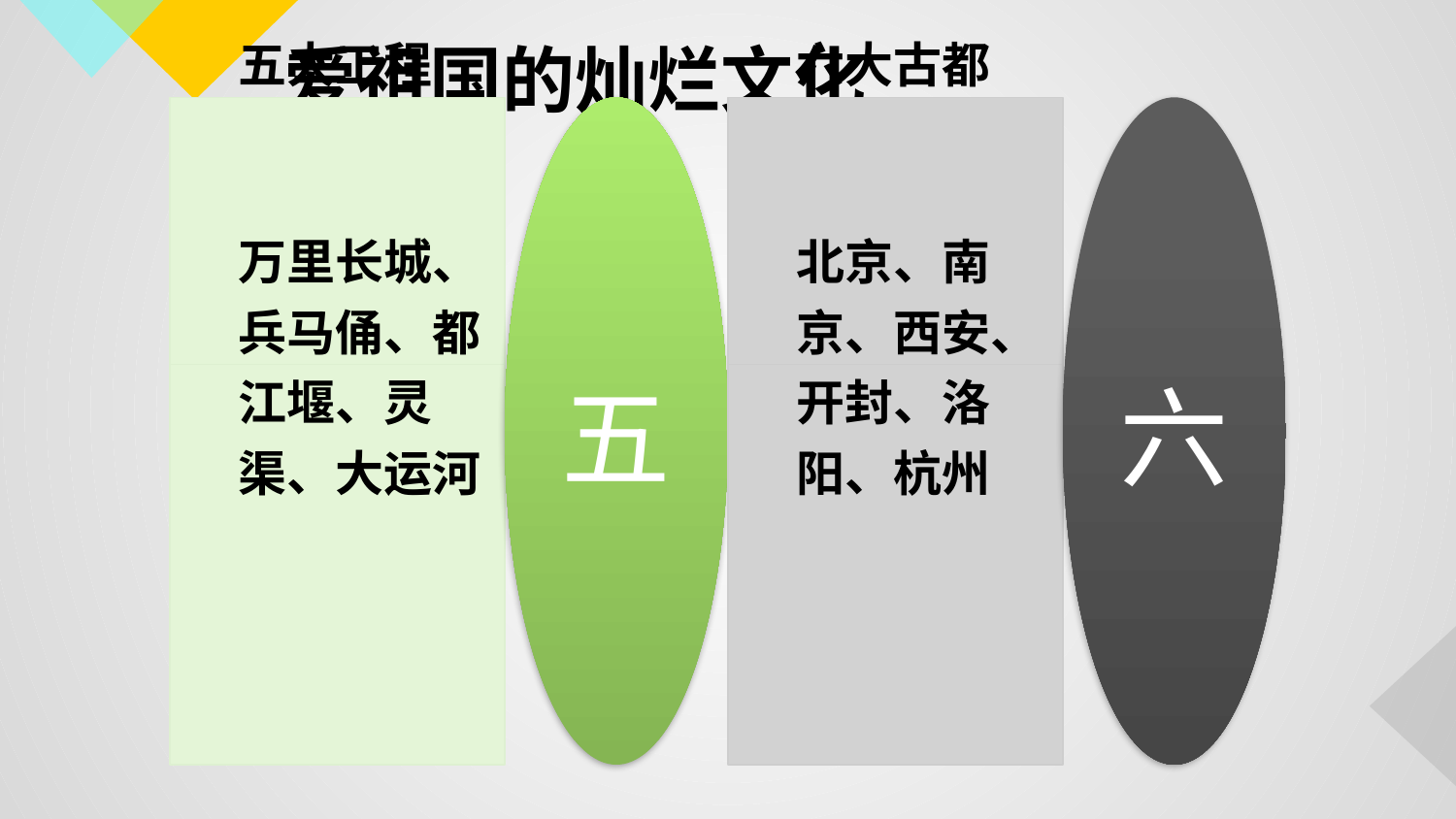

# 爱祖国的灿烂文化
五
五大工程
万里长城、兵马俑、都江堰、灵渠、大运河
六
六大古都
北京、南京、西安、开封、洛阳、杭州